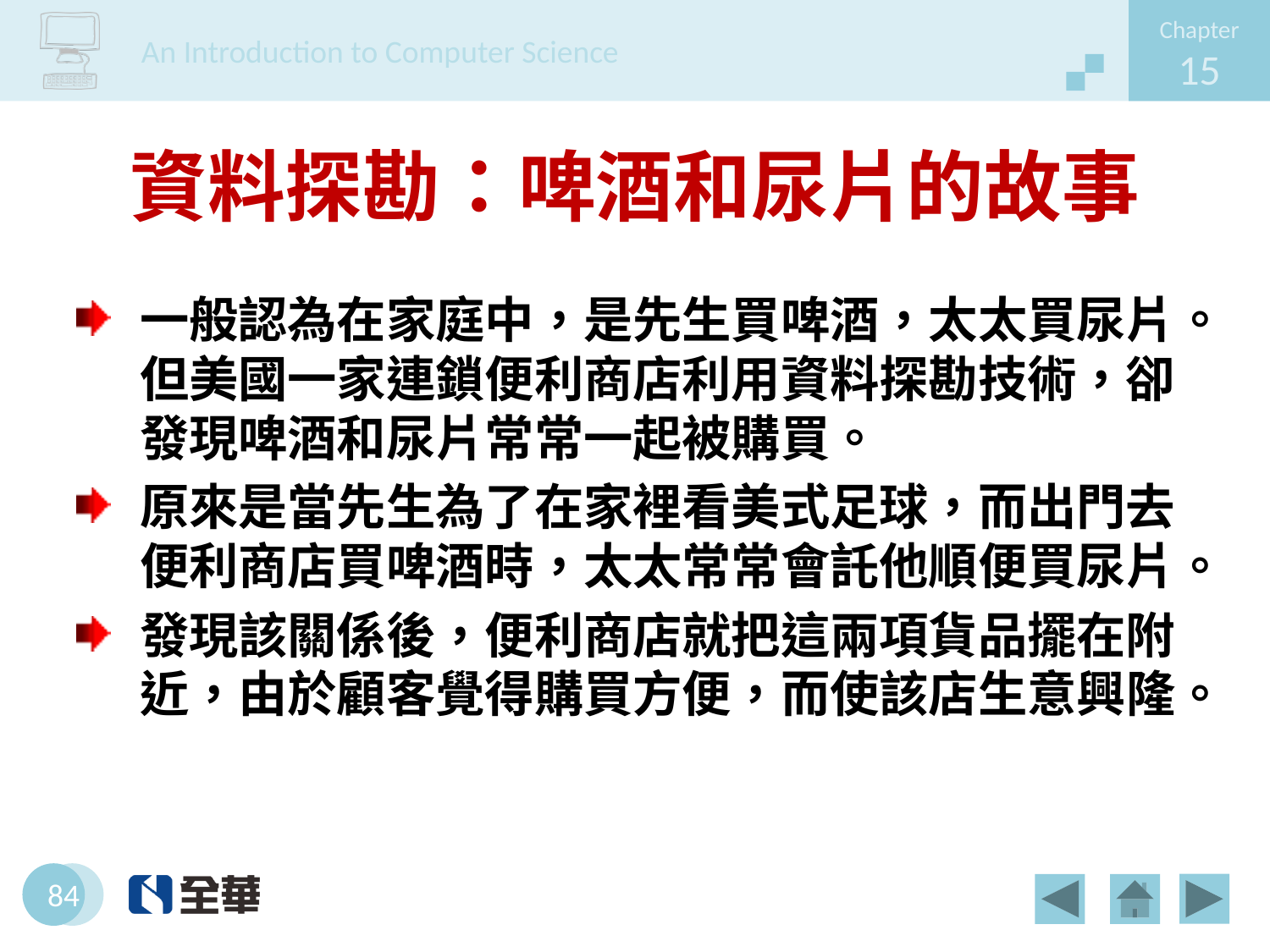

# 資料探勘：啤酒和尿片的故事
一般認為在家庭中，是先生買啤酒，太太買尿片。但美國一家連鎖便利商店利用資料探勘技術，卻發現啤酒和尿片常常一起被購買。
原來是當先生為了在家裡看美式足球，而出門去便利商店買啤酒時，太太常常會託他順便買尿片。
發現該關係後，便利商店就把這兩項貨品擺在附近，由於顧客覺得購買方便，而使該店生意興隆。